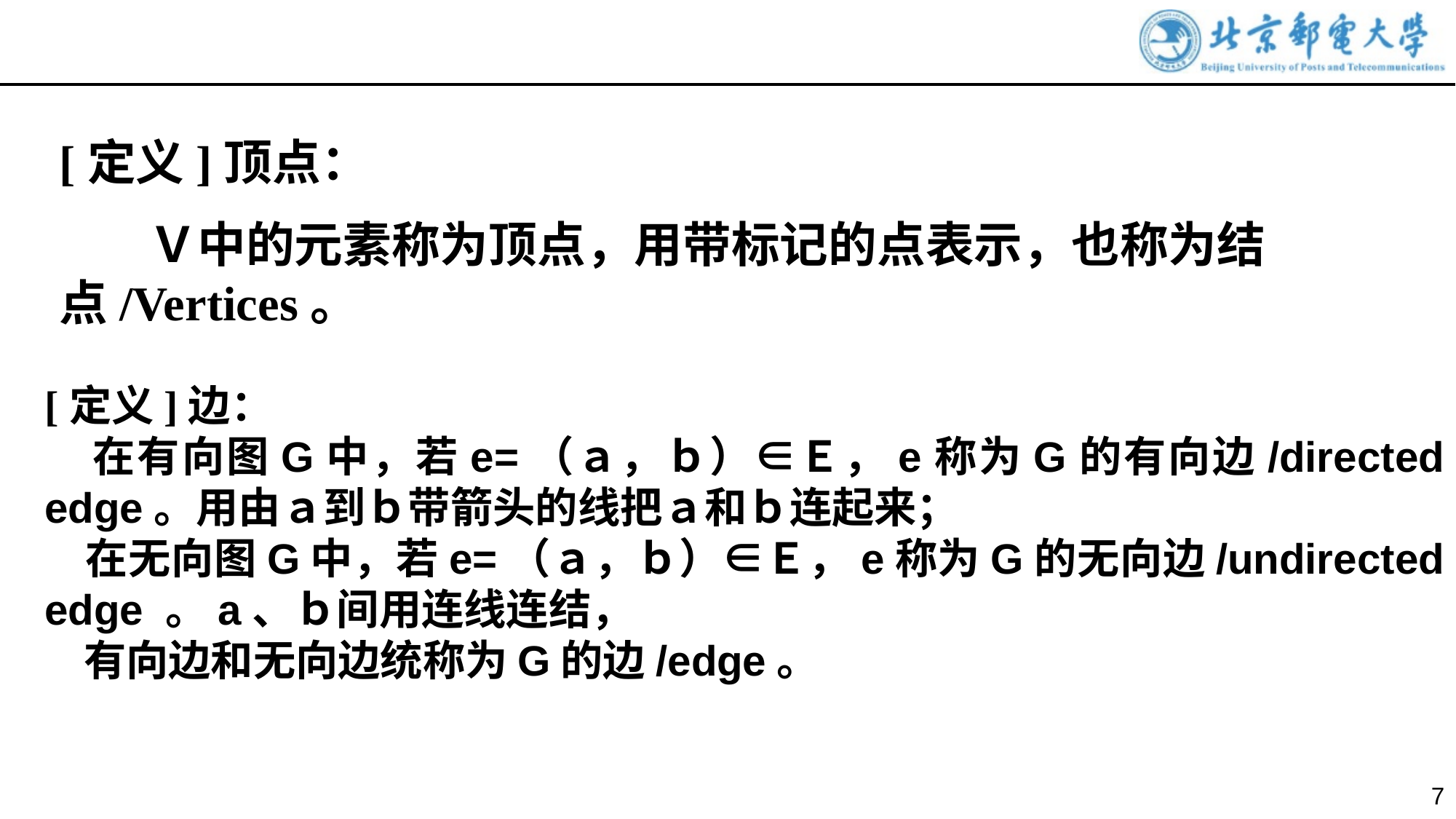

[定义]顶点：
       Ｖ中的元素称为顶点，用带标记的点表示，也称为结点/Vertices。
[定义]边：
   在有向图G中，若e=（ａ，ｂ）∈Ｅ，e称为G的有向边/directed edge。用由ａ到ｂ带箭头的线把ａ和ｂ连起来；
   在无向图G中，若e=（ａ，ｂ）∈Ｅ，e称为G的无向边/undirected edge 。a、ｂ间用连线连结，
   有向边和无向边统称为G的边/edge。